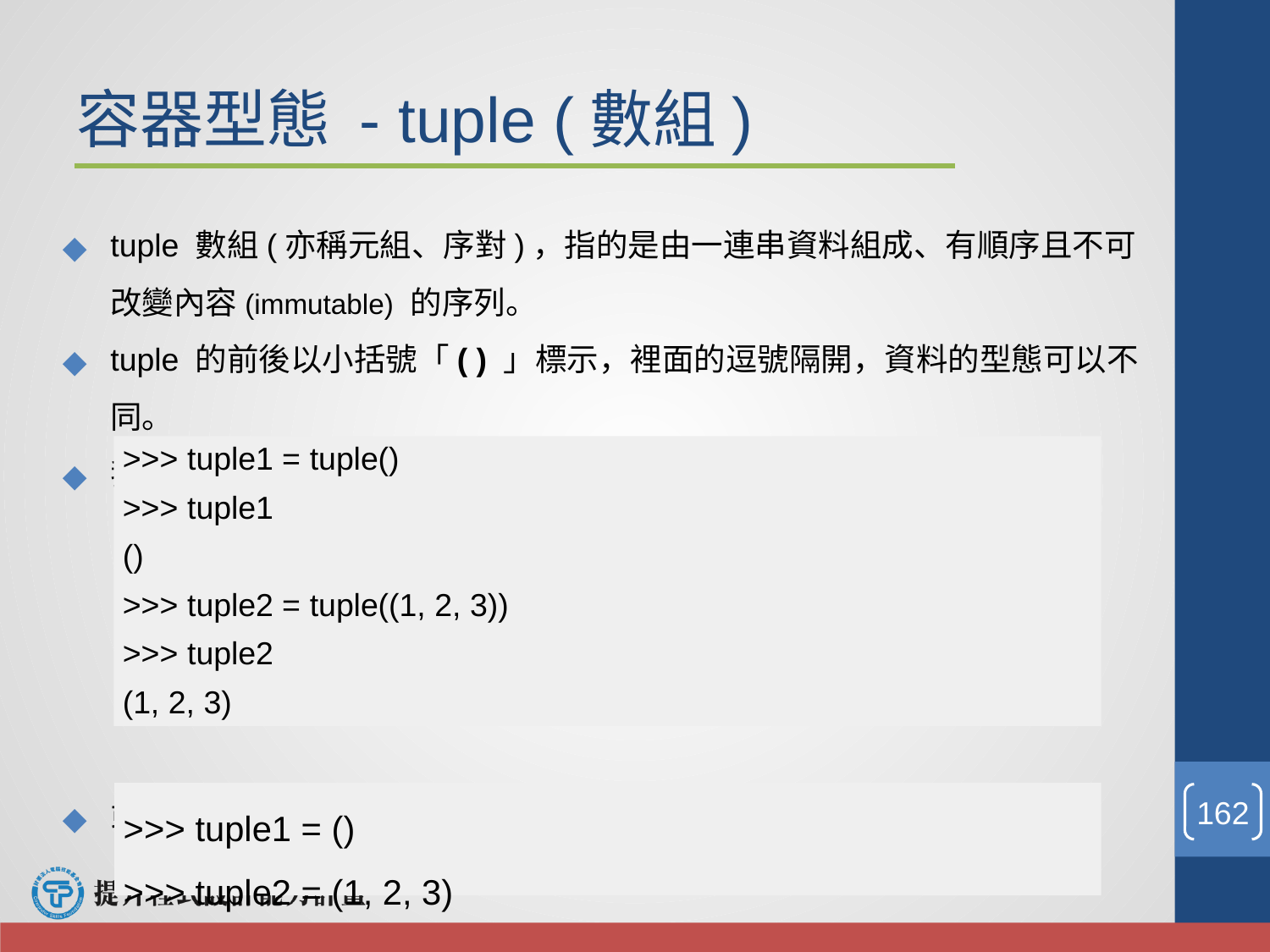

# 容器型態 - tuple (數組)
tuple 數組(亦稱元組、序對)，指的是由一連串資料組成、有順序且不可改變內容(immutable) 的序列。
tuple 的前後以小括號「( ) 」標示，裡面的逗號隔開，資料的型態可以不同。
我們可以使用Python內建的tuple() 函式建立元組，例如：

或者，也可以使用 () 寫成如下：

>>> tuple1 = tuple()
>>> tuple1
()
>>> tuple2 = tuple((1, 2, 3))
>>> tuple2
(1, 2, 3)

>>> tuple1 = ()
>>> tuple2 = (1, 2, 3)
162